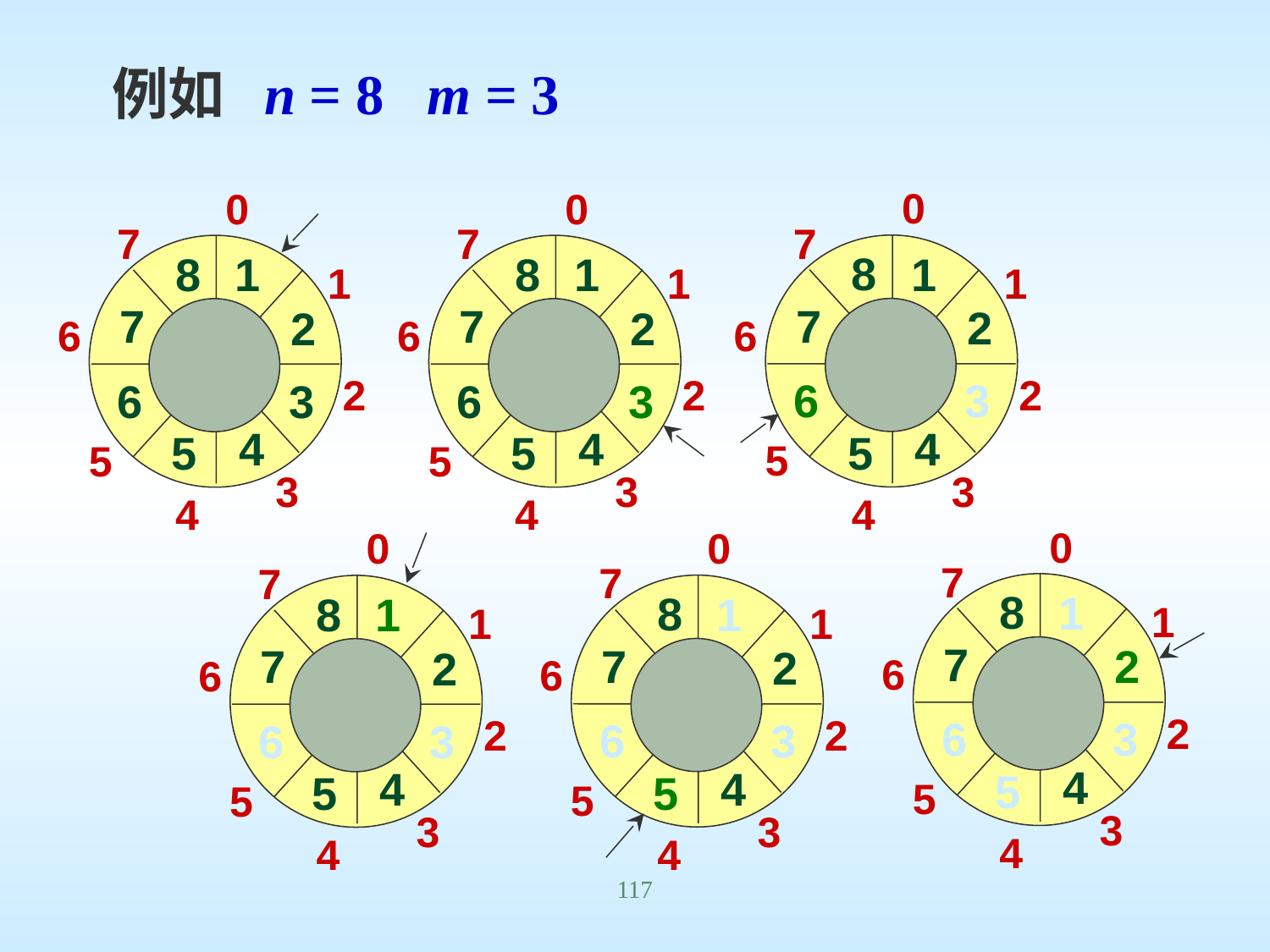

例如  n = 8   m = 3
0
7

1
6
2
5
3
4
8
1
7
2
6
3

4
5
0
7

1
6
2
5
3
4

8
1
7
2
6
3
4
5
0
7

1
6
2
5
3
4
8
1
7
2
6
3
4
5

0
7

1
6
2
5
3
4
8
1
7
2

6
3
4
5
0
7

1
6
2
5
3
4
8
1
7
2
6
3
4
5

0
7

1
6
2
5
3
4

8
1
7
2
6
3
4
5
117